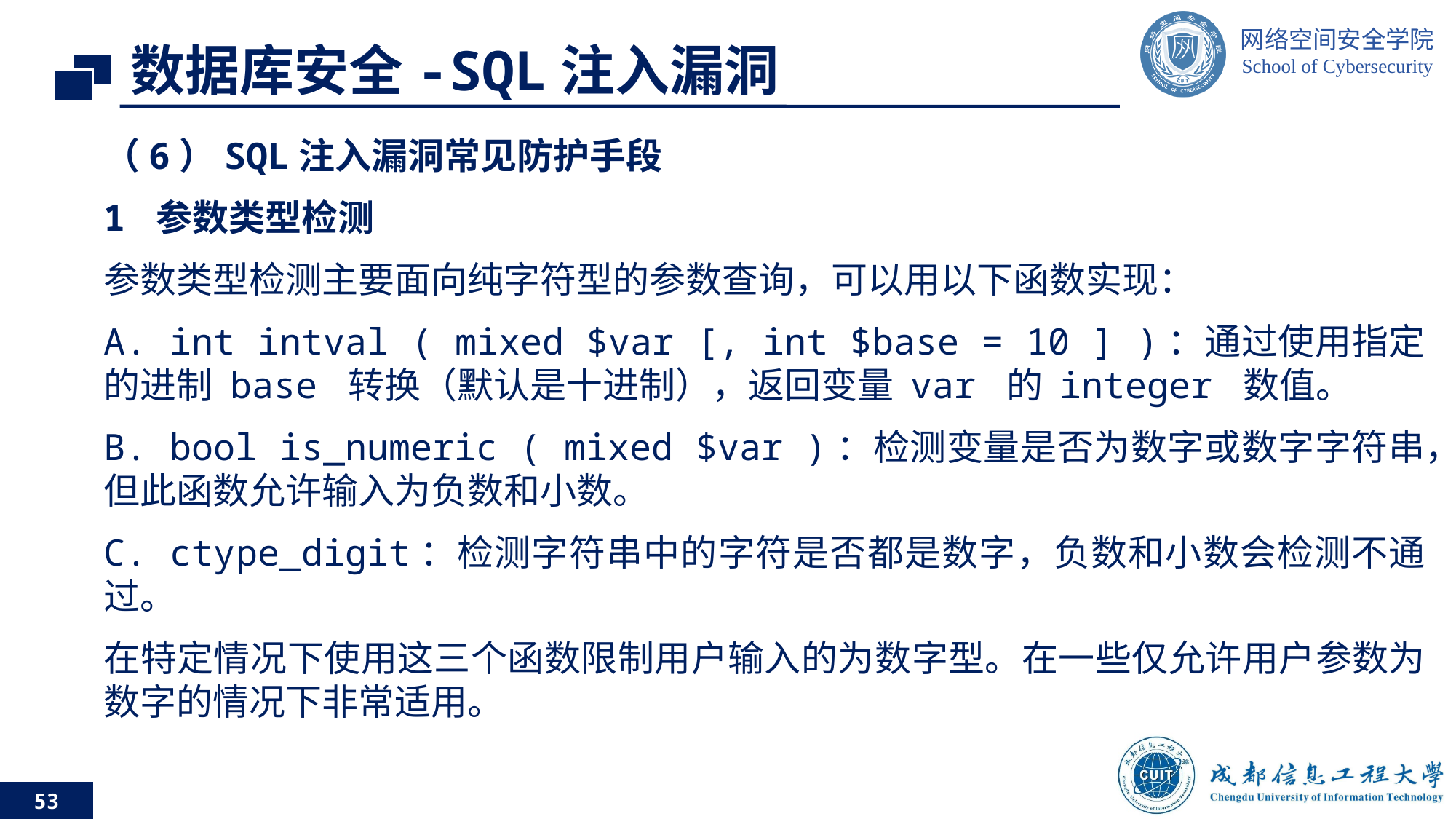

# 数据库安全-SQL注入漏洞
（6）SQL注入漏洞常见防护手段
1 参数类型检测
参数类型检测主要面向纯字符型的参数查询，可以用以下函数实现：
A. int intval ( mixed $var [, int $base = 10 ] )：通过使用指定的进制 base 转换（默认是十进制），返回变量 var 的 integer 数值。
B. bool is_numeric ( mixed $var )：检测变量是否为数字或数字字符串，但此函数允许输入为负数和小数。
C. ctype_digit：检测字符串中的字符是否都是数字，负数和小数会检测不通过。
在特定情况下使用这三个函数限制用户输入的为数字型。在一些仅允许用户参数为数字的情况下非常适用。

53